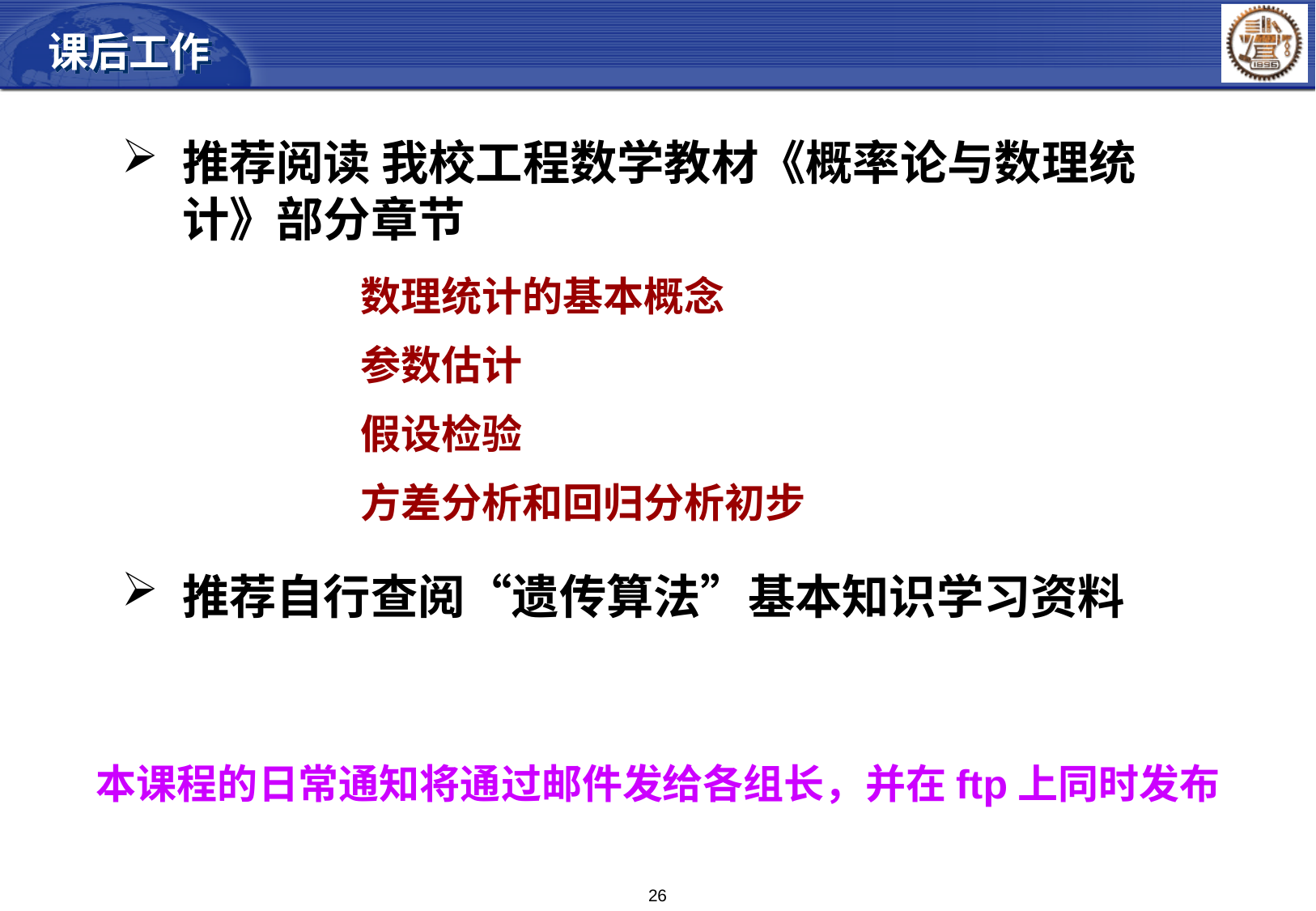

课后工作
推荐阅读 我校工程数学教材《概率论与数理统计》部分章节
	数理统计的基本概念
	参数估计
	假设检验
	方差分析和回归分析初步
推荐自行查阅“遗传算法”基本知识学习资料
本课程的日常通知将通过邮件发给各组长，并在ftp上同时发布
26